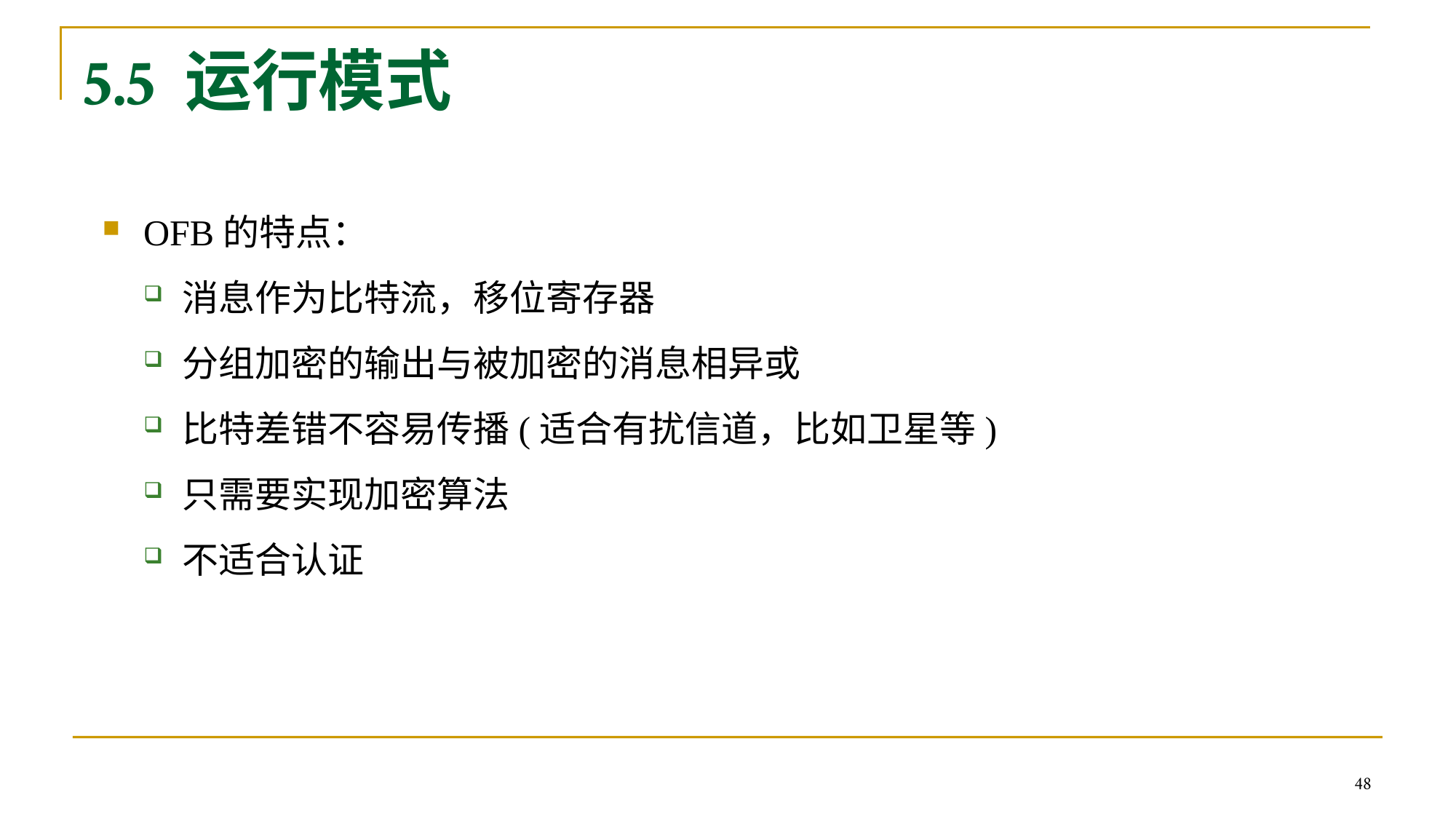

# 5.5 运行模式
OFB的特点：
消息作为比特流，移位寄存器
分组加密的输出与被加密的消息相异或
比特差错不容易传播(适合有扰信道，比如卫星等)
只需要实现加密算法
不适合认证
48